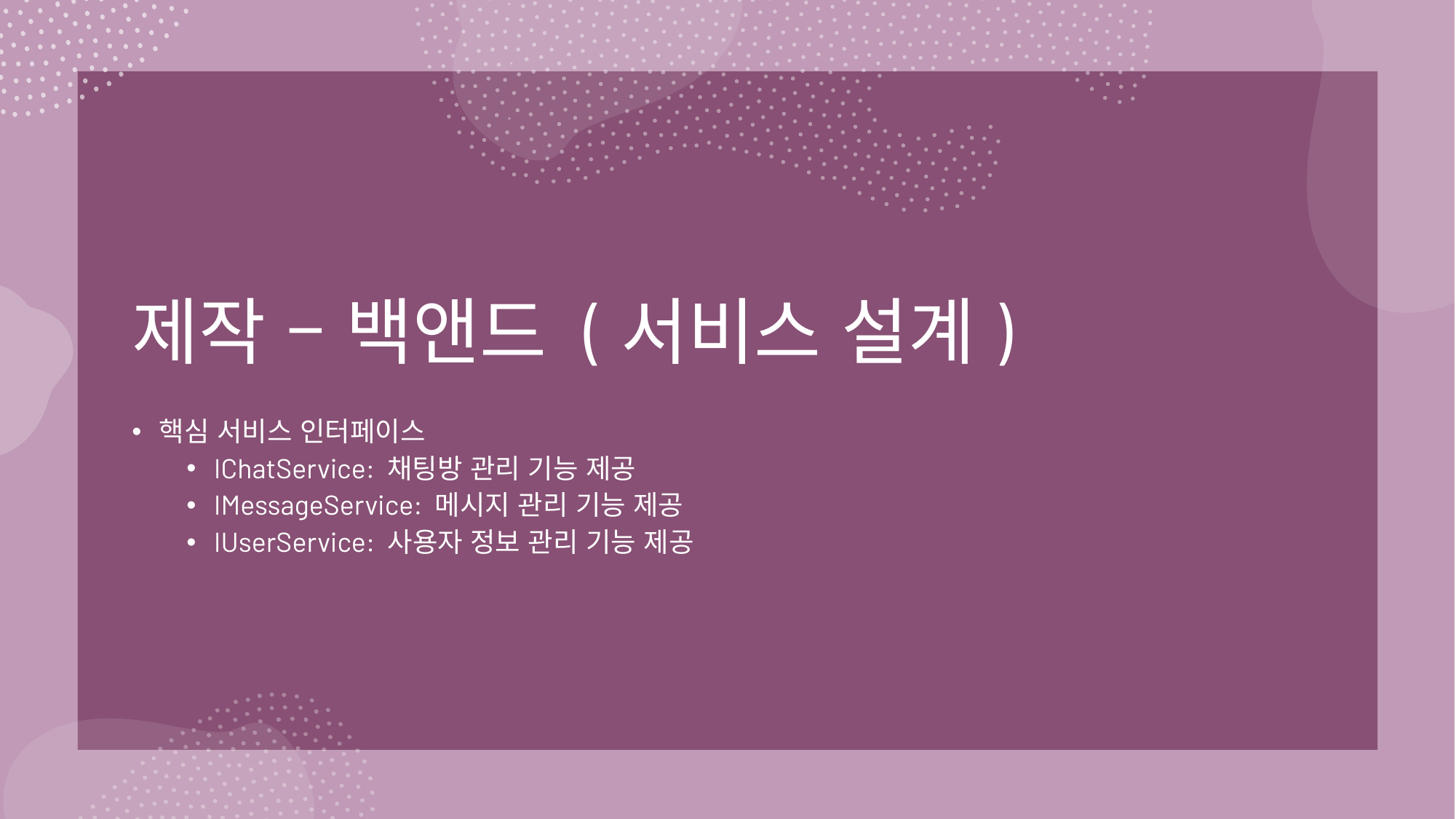

# 제작 – 백앤드 (서비스 설계)
핵심 서비스 인터페이스
IChatService: 채팅방 관리 기능 제공
IMessageService: 메시지 관리 기능 제공
IUserService: 사용자 정보 관리 기능 제공